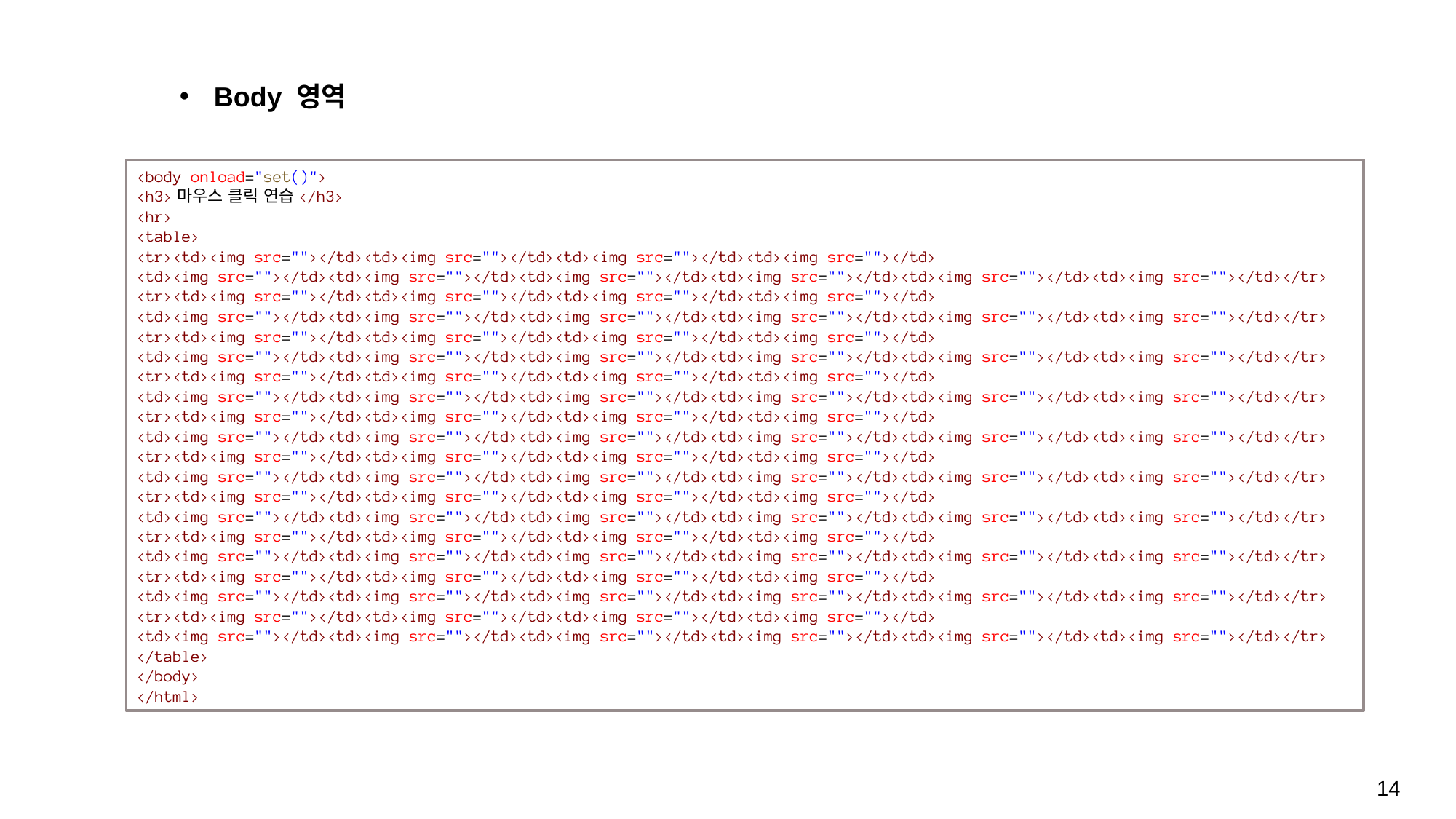

Body 영역
<body onload="set()">
<h3>마우스 클릭 연습</h3>
<hr>
<table>
<tr><td><img src=""></td><td><img src=""></td><td><img src=""></td><td><img src=""></td>
<td><img src=""></td><td><img src=""></td><td><img src=""></td><td><img src=""></td><td><img src=""></td><td><img src=""></td></tr>
<tr><td><img src=""></td><td><img src=""></td><td><img src=""></td><td><img src=""></td>
<td><img src=""></td><td><img src=""></td><td><img src=""></td><td><img src=""></td><td><img src=""></td><td><img src=""></td></tr>
<tr><td><img src=""></td><td><img src=""></td><td><img src=""></td><td><img src=""></td>
<td><img src=""></td><td><img src=""></td><td><img src=""></td><td><img src=""></td><td><img src=""></td><td><img src=""></td></tr>
<tr><td><img src=""></td><td><img src=""></td><td><img src=""></td><td><img src=""></td>
<td><img src=""></td><td><img src=""></td><td><img src=""></td><td><img src=""></td><td><img src=""></td><td><img src=""></td></tr>
<tr><td><img src=""></td><td><img src=""></td><td><img src=""></td><td><img src=""></td>
<td><img src=""></td><td><img src=""></td><td><img src=""></td><td><img src=""></td><td><img src=""></td><td><img src=""></td></tr>
<tr><td><img src=""></td><td><img src=""></td><td><img src=""></td><td><img src=""></td>
<td><img src=""></td><td><img src=""></td><td><img src=""></td><td><img src=""></td><td><img src=""></td><td><img src=""></td></tr>
<tr><td><img src=""></td><td><img src=""></td><td><img src=""></td><td><img src=""></td>
<td><img src=""></td><td><img src=""></td><td><img src=""></td><td><img src=""></td><td><img src=""></td><td><img src=""></td></tr>
<tr><td><img src=""></td><td><img src=""></td><td><img src=""></td><td><img src=""></td>
<td><img src=""></td><td><img src=""></td><td><img src=""></td><td><img src=""></td><td><img src=""></td><td><img src=""></td></tr>
<tr><td><img src=""></td><td><img src=""></td><td><img src=""></td><td><img src=""></td>
<td><img src=""></td><td><img src=""></td><td><img src=""></td><td><img src=""></td><td><img src=""></td><td><img src=""></td></tr>
<tr><td><img src=""></td><td><img src=""></td><td><img src=""></td><td><img src=""></td>
<td><img src=""></td><td><img src=""></td><td><img src=""></td><td><img src=""></td><td><img src=""></td><td><img src=""></td></tr>
</table>
</body>
</html>